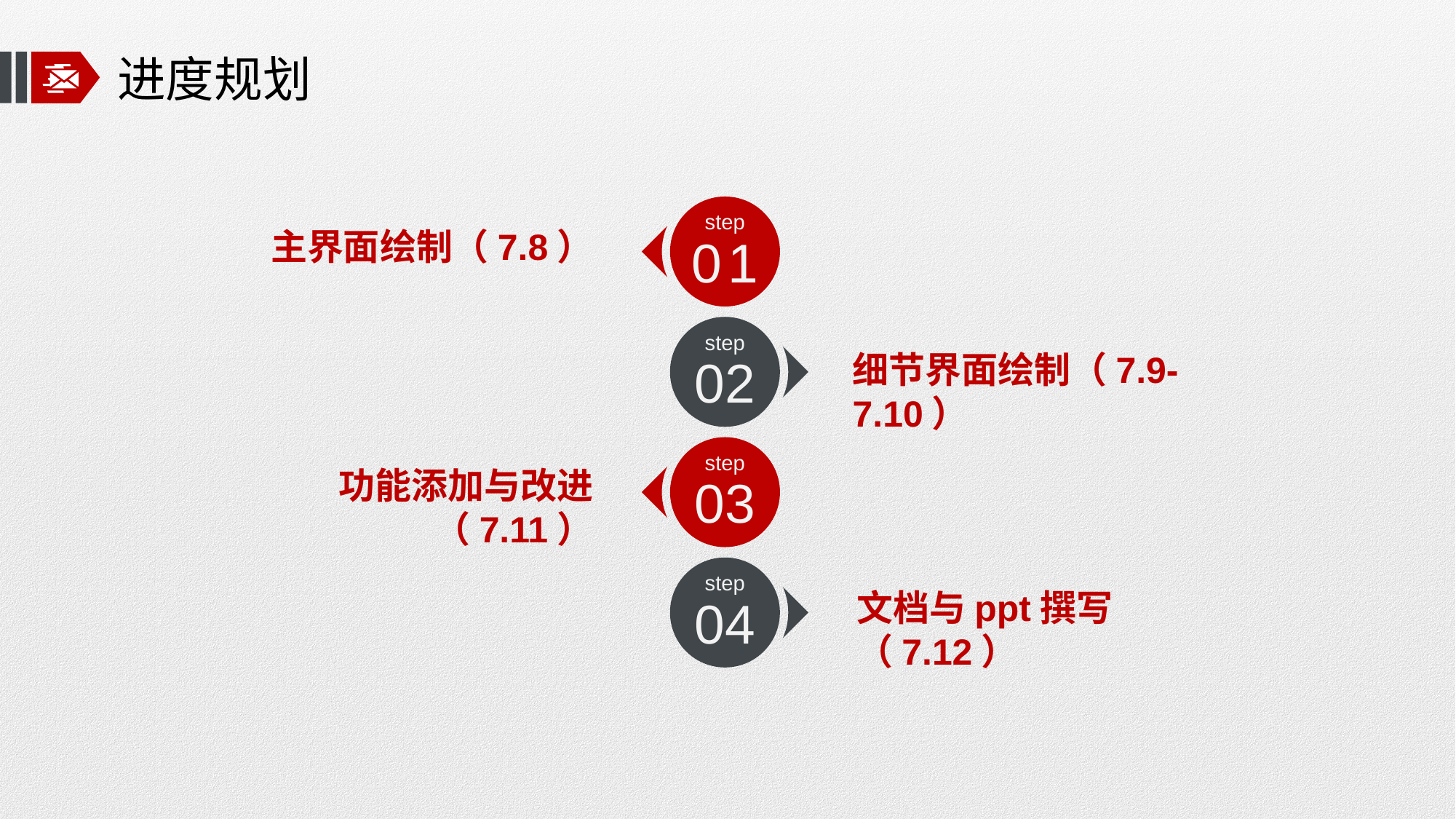

# 进度规划

step
01
主界面绘制（7.8）

step
02
细节界面绘制（7.9-7.10）

step
03
功能添加与改进（7.11）

step
04
文档与ppt撰写（7.12）